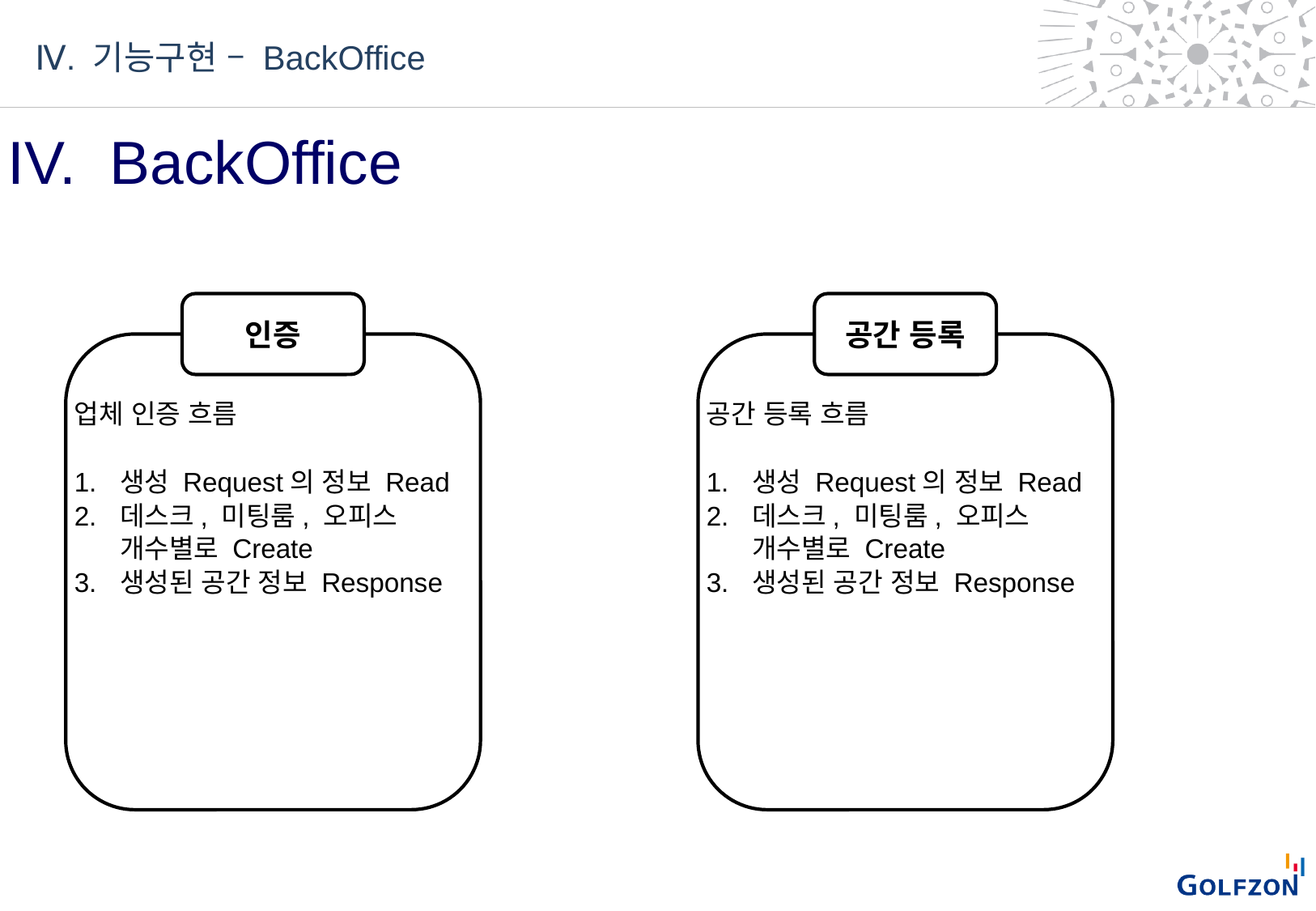

Ⅳ. 기능구현 – BackOffice
IV. 	BackOffice
인증

업체 인증 흐름

생성 Request의 정보 Read
데스크, 미팅룸, 오피스
개수별로 Create
생성된 공간 정보 Response
공간 등록

공간 등록 흐름

생성 Request의 정보 Read
데스크, 미팅룸, 오피스
개수별로 Create
생성된 공간 정보 Response